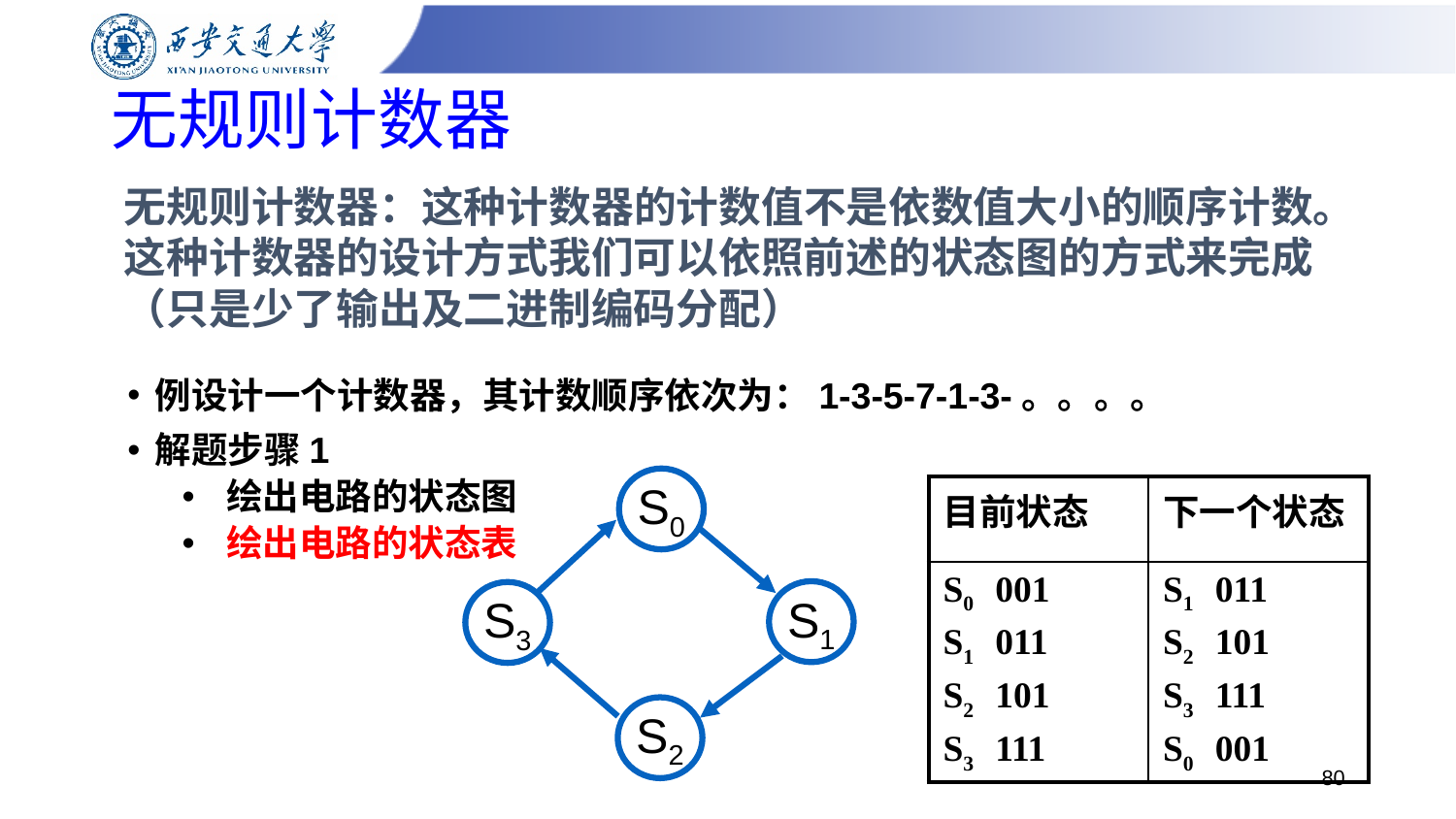

# 无规则计数器
无规则计数器：这种计数器的计数值不是依数值大小的顺序计数。这种计数器的设计方式我们可以依照前述的状态图的方式来完成（只是少了输出及二进制编码分配）
例设计一个计数器，其计数顺序依次为：1-3-5-7-1-3-。。。。
解题步骤1
 绘出电路的状态图
 绘出电路的状态表

S0

S1
S3

S2
| 目前状态 | 下一个状态 |
| --- | --- |
| S0 001 S1 011 S2 101 S3 111 | S1 011 S2 101 S3 111 S0 001 |
80